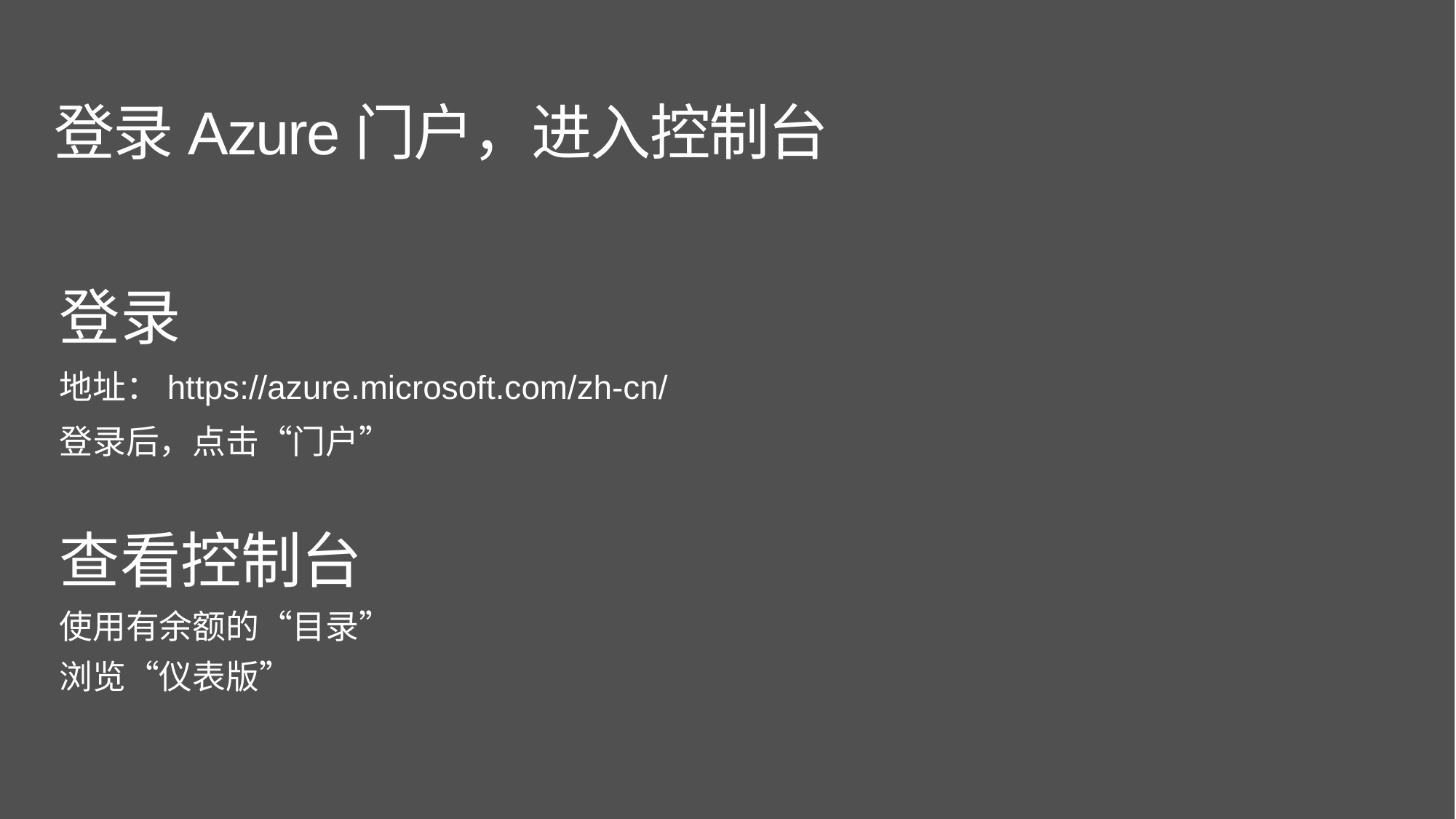

登录Azure门户，进入控制台
登录
地址：https://azure.microsoft.com/zh-cn/
登录后，点击“门户”

查看控制台
使用有余额的“目录”
浏览“仪表版”